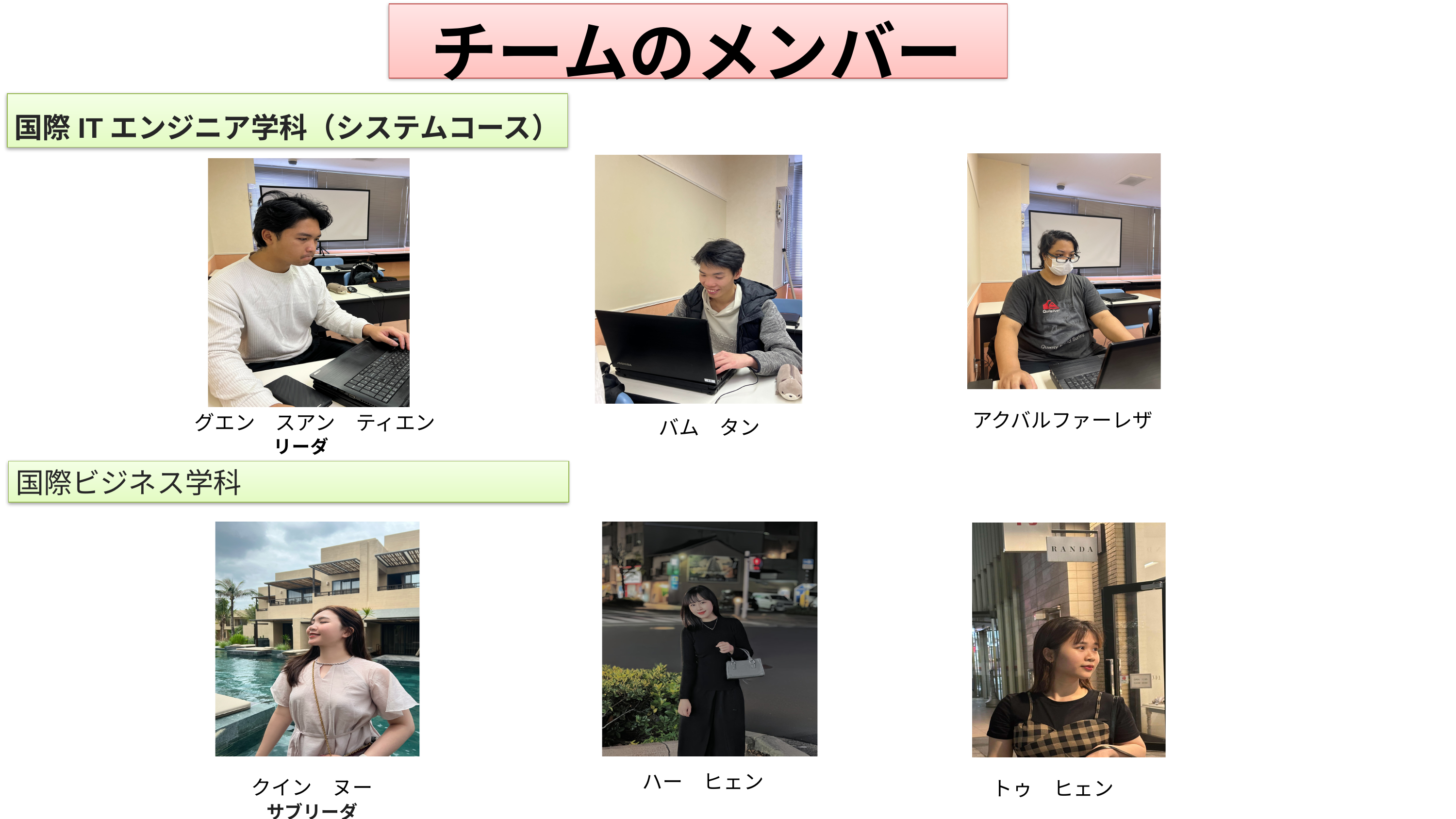

チームのメンバー

国際ITエンジニア学科（システムコース）

アクバルファーレザ

バム　タン

グエン　スアン　ティエン
リーダ
国際ビジネス学科

クイン　ヌー
サブリーダ

ハー　ヒェン

トゥ　ヒェン